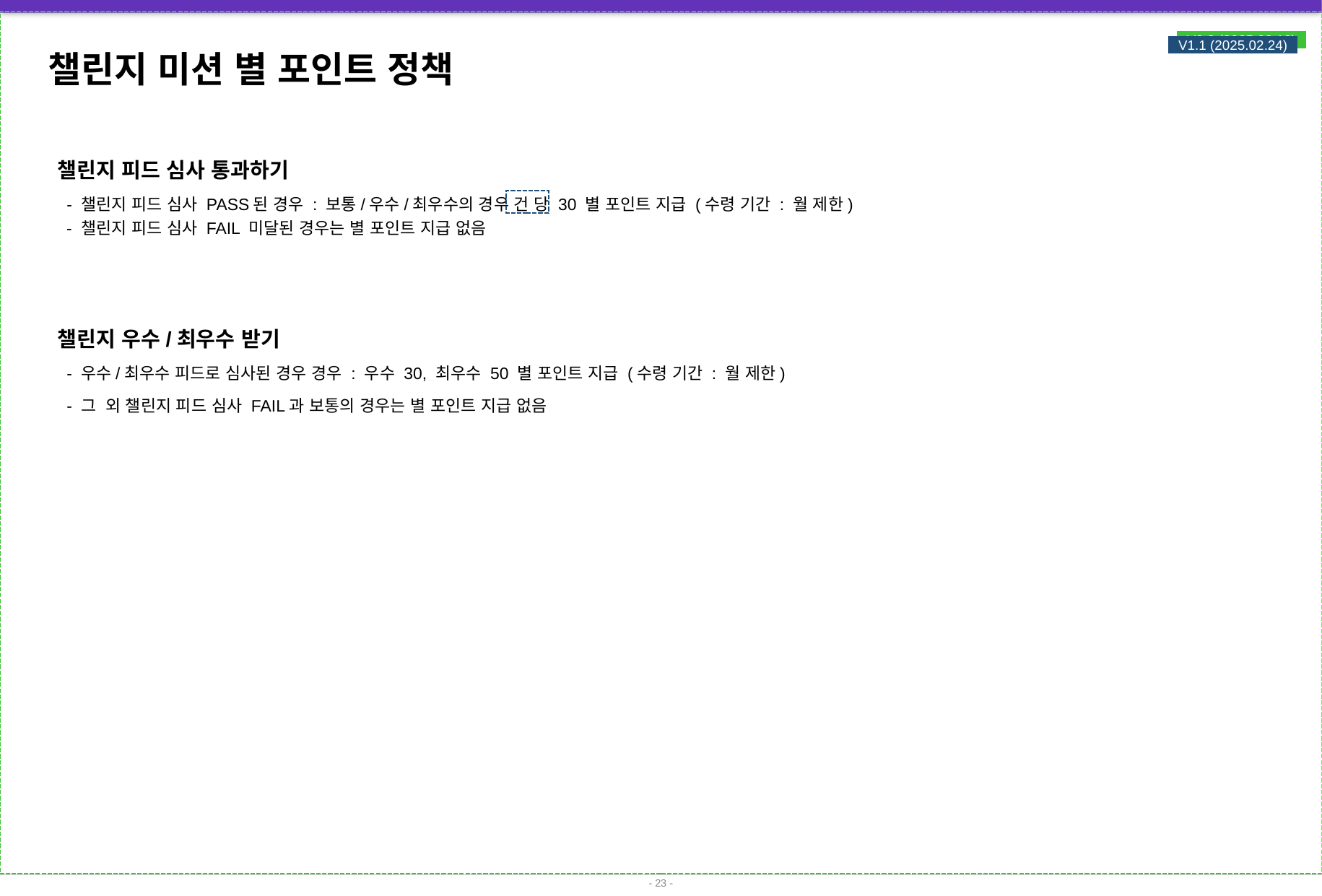

# 챌린지 미션 별 포인트 정책
V0.3 (2025.02.12)
V1.1 (2025.02.24)
챌린지 피드 심사 통과하기
  - 챌린지 피드 심사 PASS된 경우 : 보통/우수/최우수의 경우 건 당 30 별 포인트 지급 (수령 기간 : 월 제한)
  - 챌린지 피드 심사 FAIL 미달된 경우는 별 포인트 지급 없음

챌린지 우수/최우수 받기
  - 우수/최우수 피드로 심사된 경우 경우 : 우수 30, 최우수 50 별 포인트 지급 (수령 기간 : 월 제한)
  - 그  외 챌린지 피드 심사 FAIL과 보통의 경우는 별 포인트 지급 없음
- 23 -